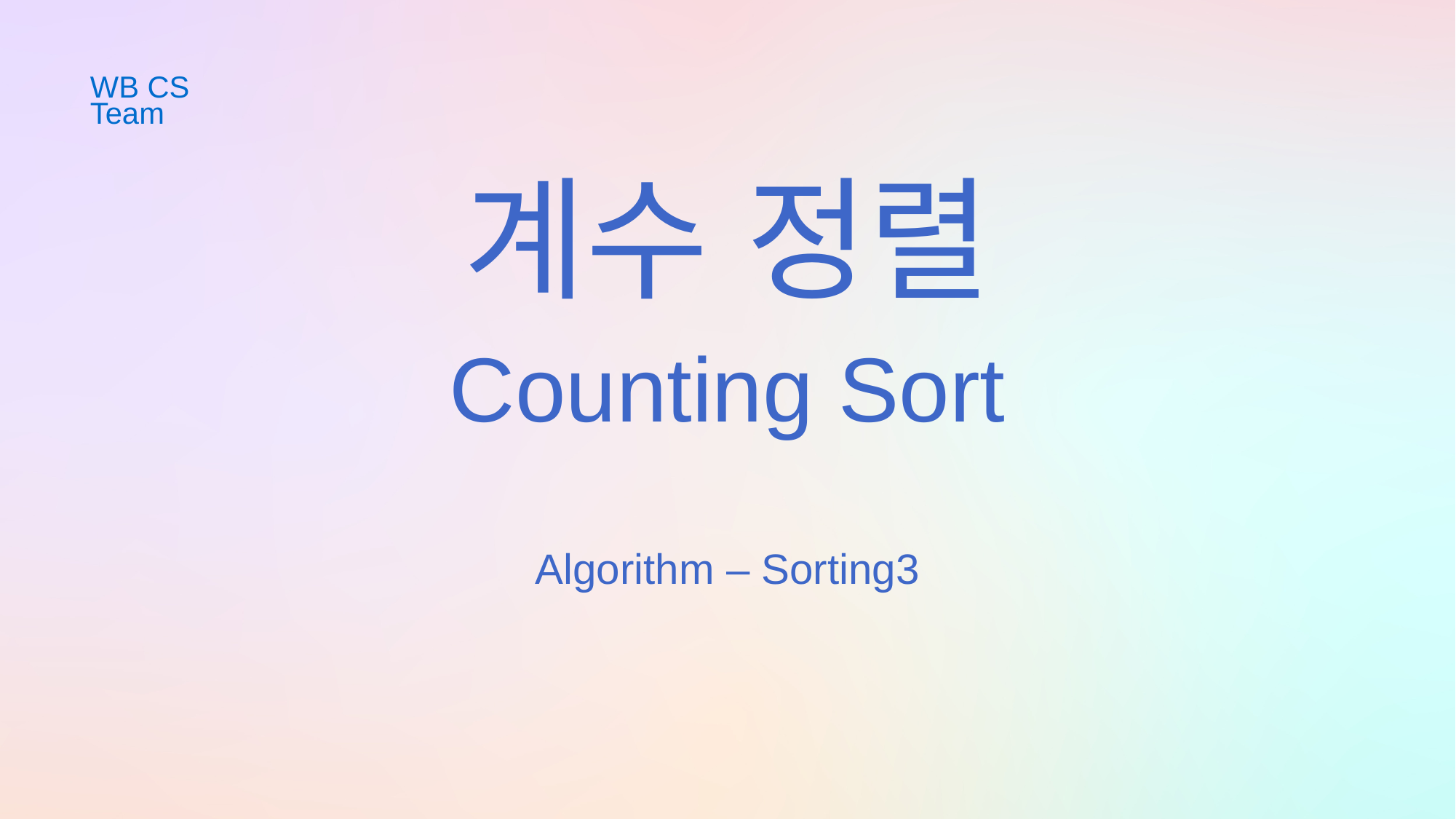

WB CS Team
계수 정렬
Counting Sort
Algorithm – Sorting3